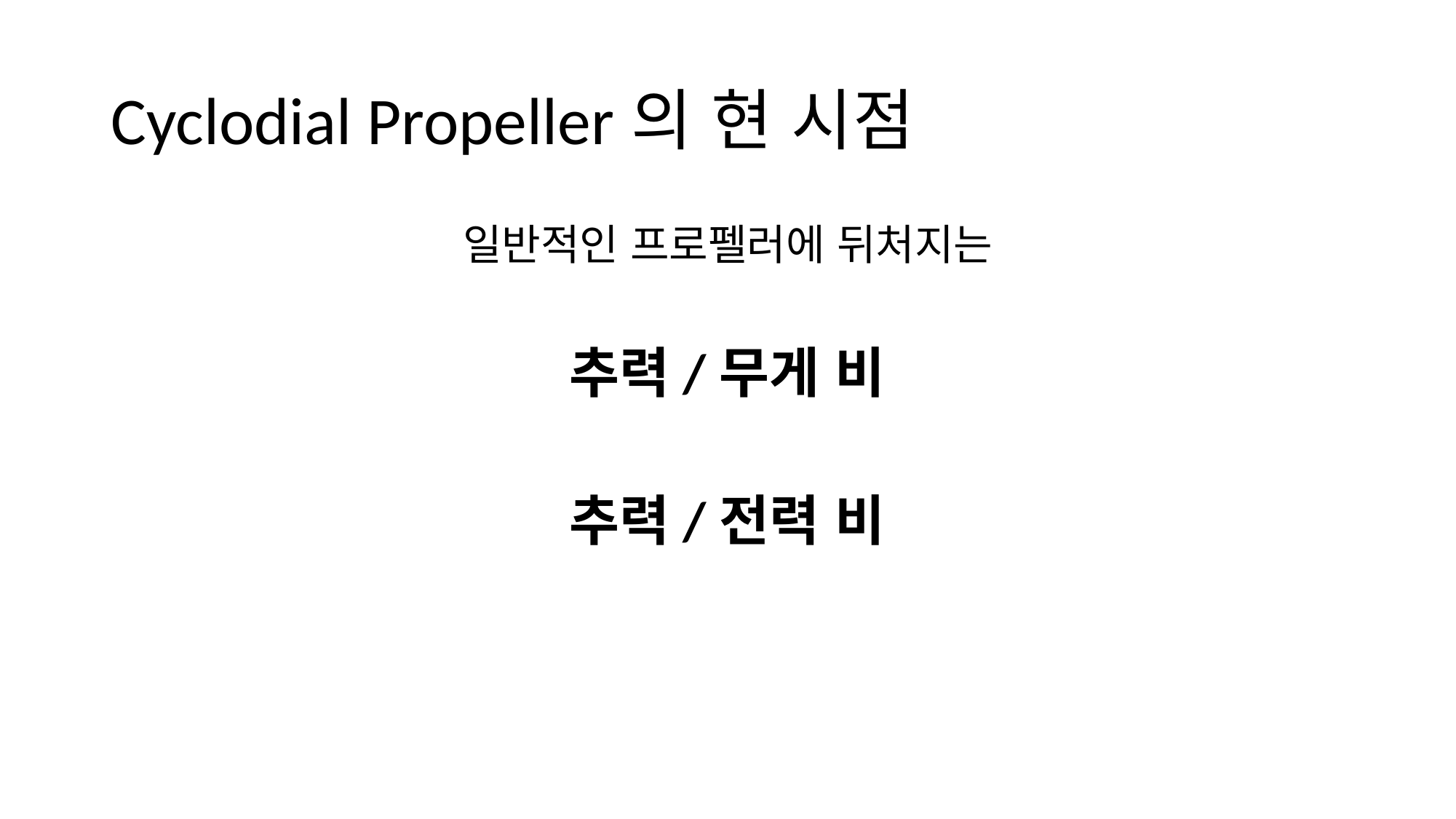

# Cyclodial Propeller의 현 시점
일반적인 프로펠러에 뒤처지는

추력/무게 비

추력/전력 비